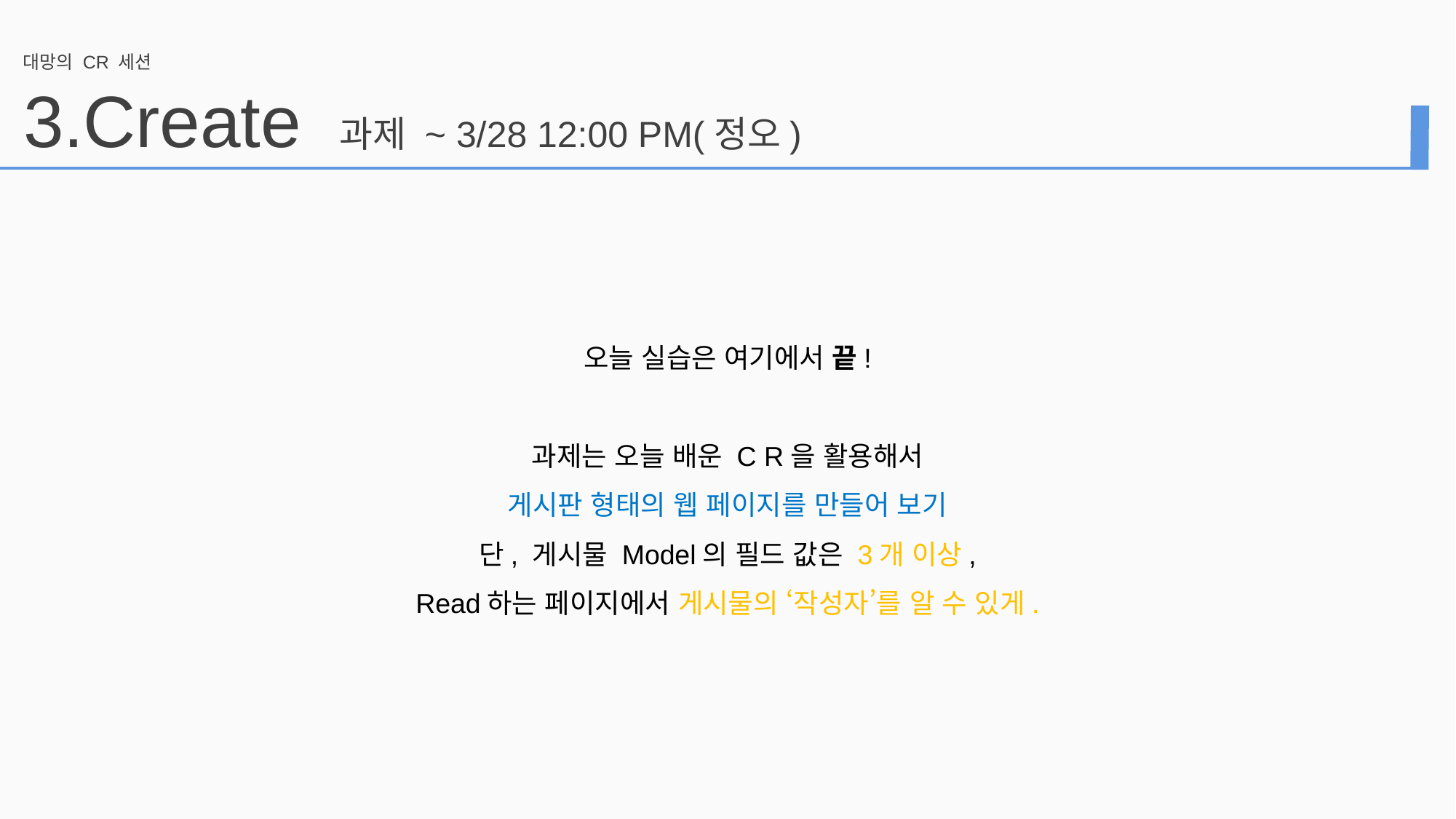

대망의 CR 세션
3.
Create 과제 ~ 3/28 12:00 PM(정오)
오늘 실습은 여기에서 끝!

과제는 오늘 배운 C R을 활용해서
게시판 형태의 웹 페이지를 만들어 보기
단, 게시물 Model의 필드 값은 3개 이상,
Read하는 페이지에서 게시물의 ‘작성자’를 알 수 있게.